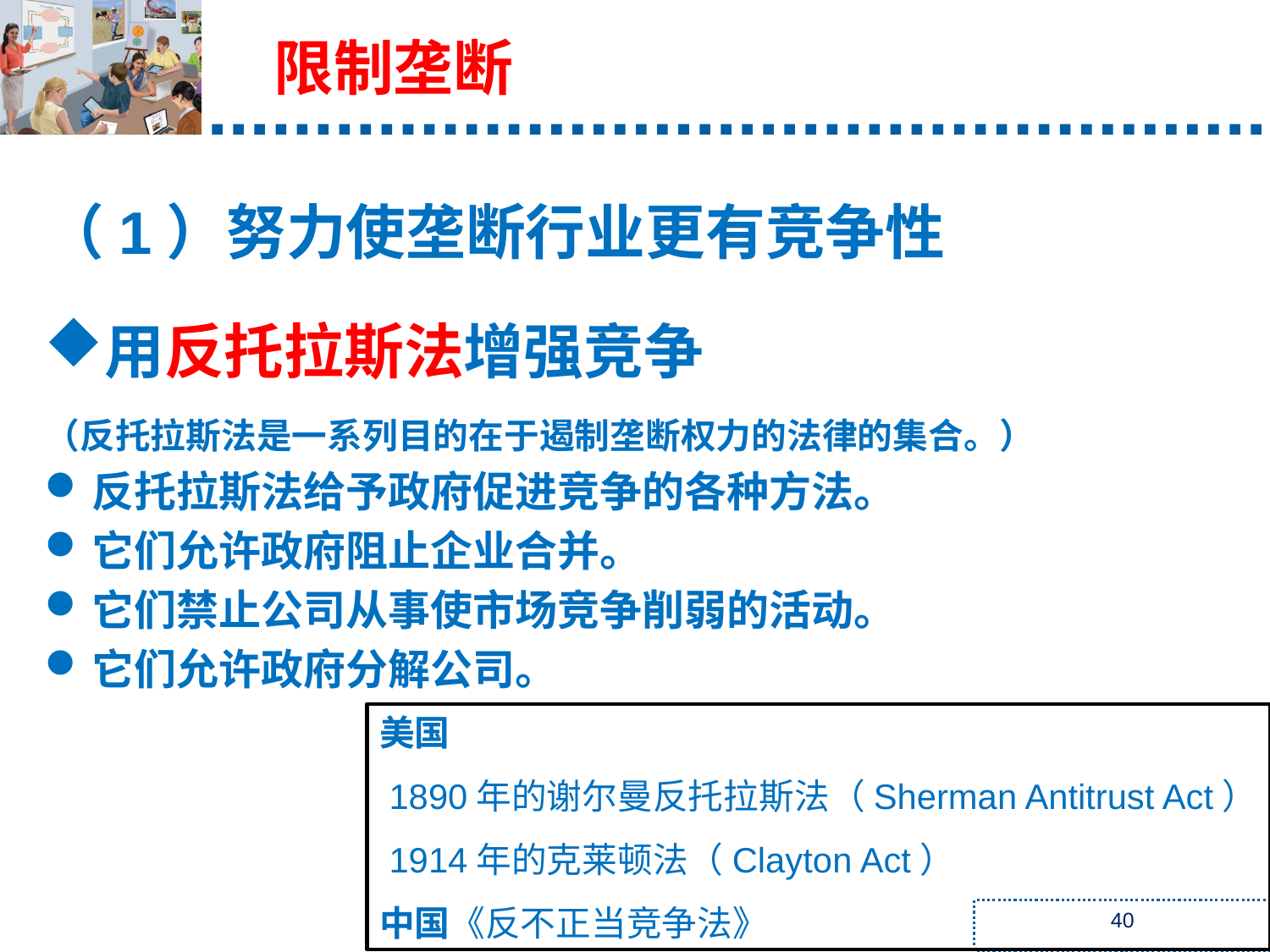

限制垄断
（1）努力使垄断行业更有竞争性
用反托拉斯法增强竞争
（反托拉斯法是一系列目的在于遏制垄断权力的法律的集合。）
反托拉斯法给予政府促进竞争的各种方法。
它们允许政府阻止企业合并。
它们禁止公司从事使市场竞争削弱的活动。
它们允许政府分解公司。

美国
 1890年的谢尔曼反托拉斯法（Sherman Antitrust Act）
 1914年的克莱顿法（Clayton Act）
中国《反不正当竞争法》
40